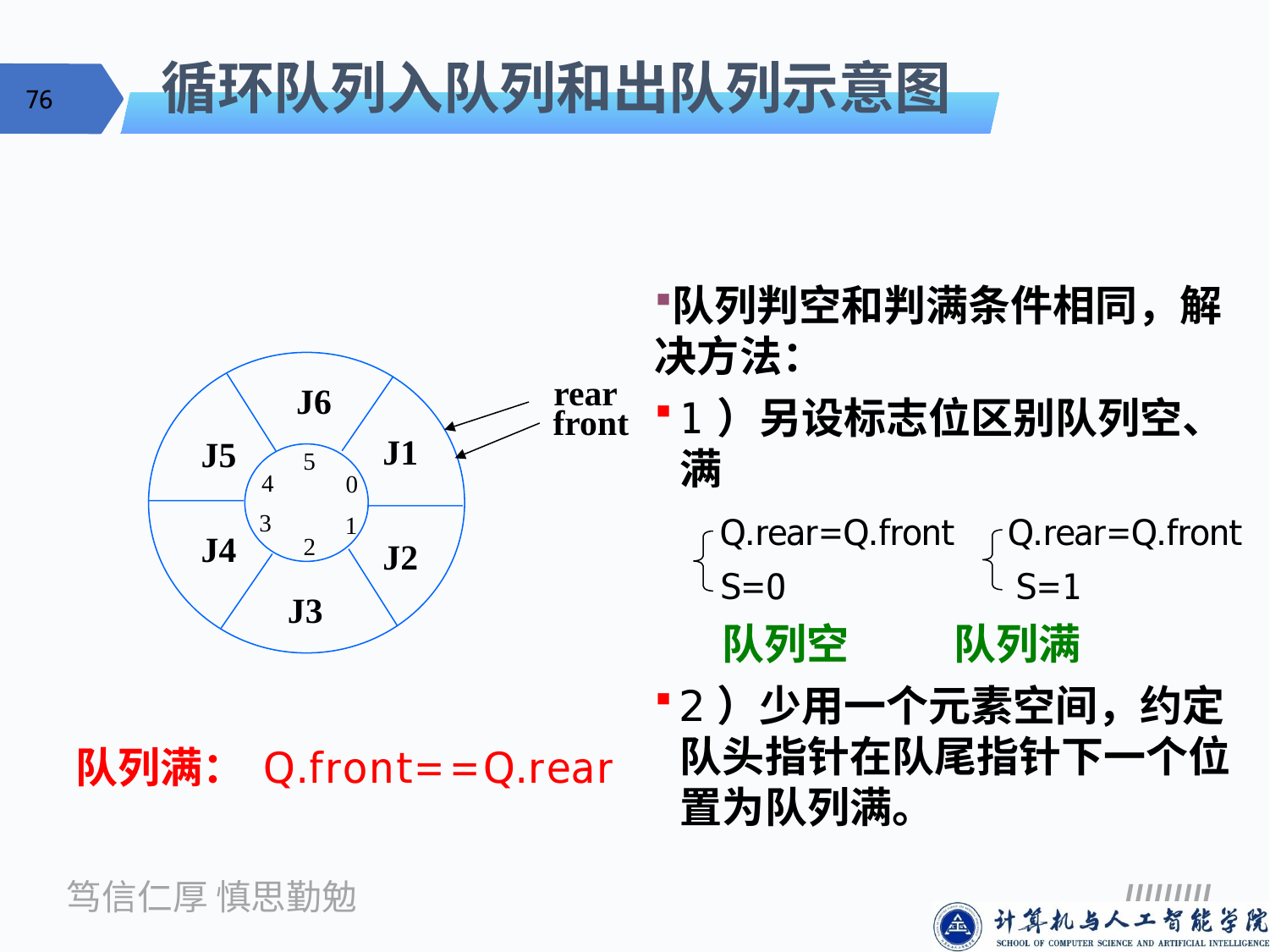

循环队列入队列和出队列示意图
76
队列判空和判满条件相同，解决方法：
1）另设标志位区别队列空、满
     Q.rear=Q.front     Q.rear=Q.front
      S=0                     S=1
      队列空           队列满
2）少用一个元素空间，约定队头指针在队尾指针下一个位置为队列满。

J6
rear

front

J5
J1

5
4
0
3

1

J4
2
J2

J3
队列满： Q.front==Q.rear